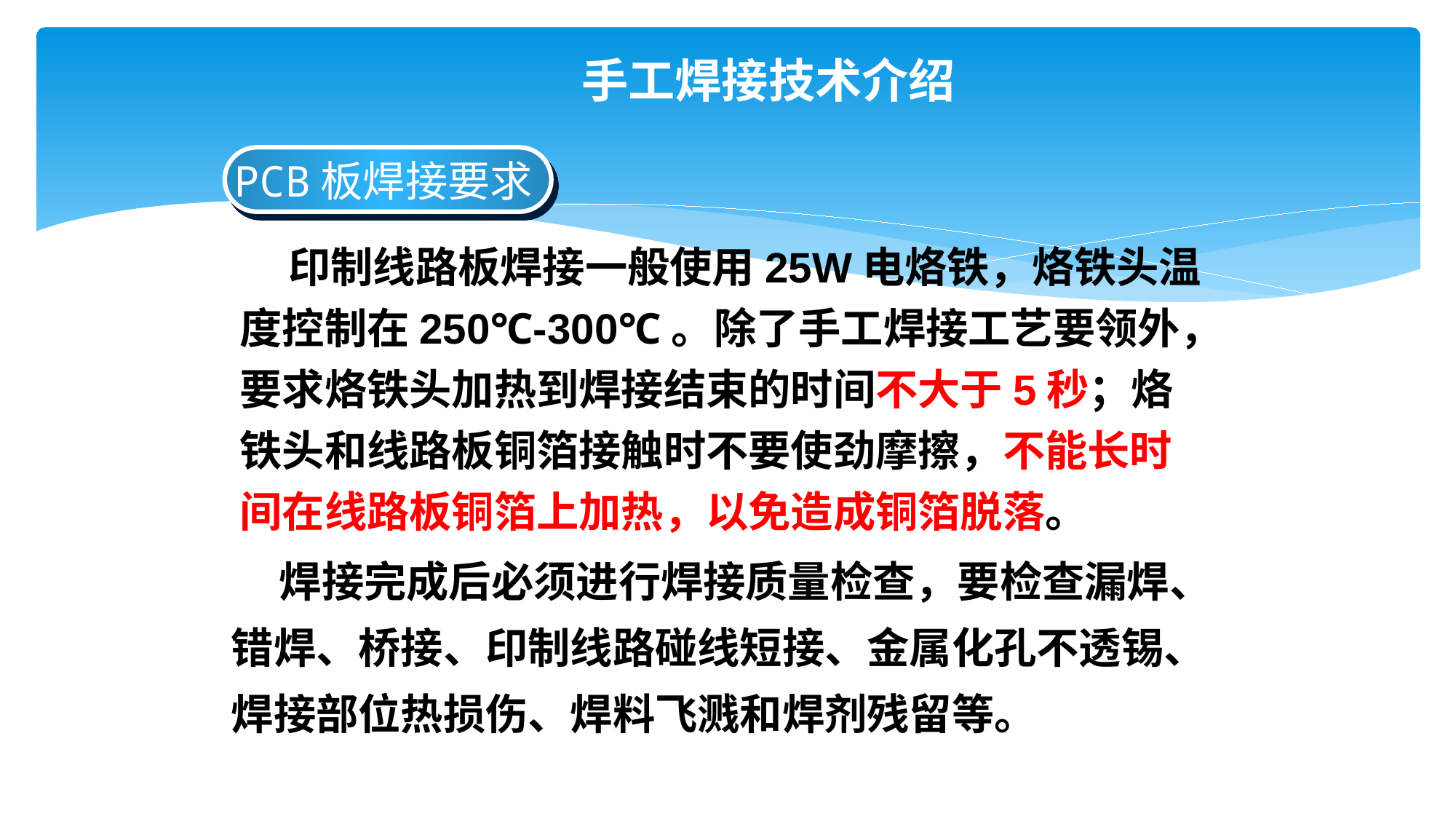

# 手工焊接技术介绍
PCB板焊接要求
    印制线路板焊接一般使用25W电烙铁，烙铁头温度控制在250℃-300℃。除了手工焊接工艺要领外，要求烙铁头加热到焊接结束的时间不大于5秒；烙铁头和线路板铜箔接触时不要使劲摩擦，不能长时间在线路板铜箔上加热，以免造成铜箔脱落。
    焊接完成后必须进行焊接质量检查，要检查漏焊、错焊、桥接、印制线路碰线短接、金属化孔不透锡、焊接部位热损伤、焊料飞溅和焊剂残留等。